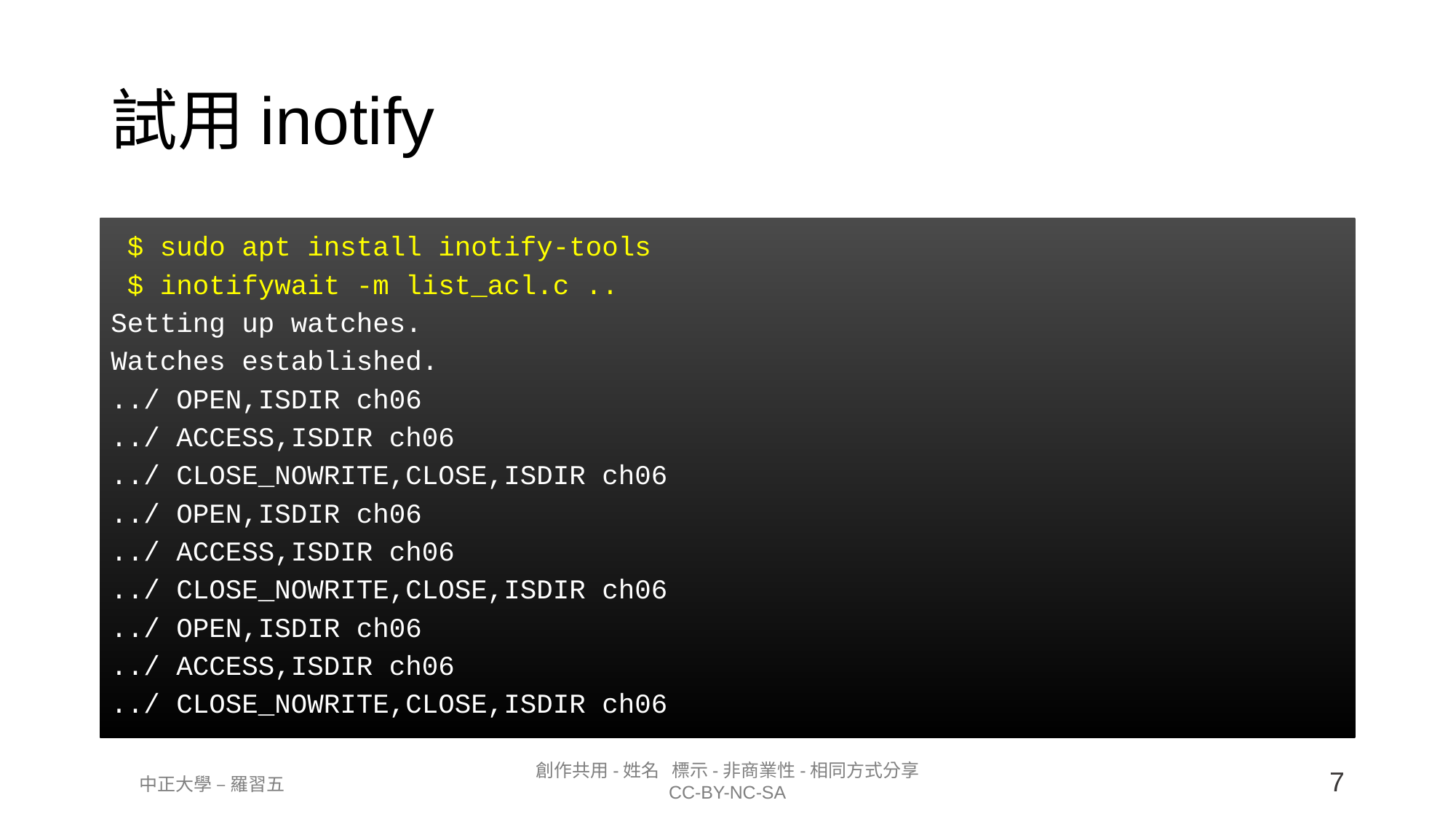

試用inotify
 $ sudo apt install inotify-tools
 $ inotifywait -m list_acl.c ..
Setting up watches.
Watches established.
../ OPEN,ISDIR ch06
../ ACCESS,ISDIR ch06
../ CLOSE_NOWRITE,CLOSE,ISDIR ch06
../ OPEN,ISDIR ch06
../ ACCESS,ISDIR ch06
../ CLOSE_NOWRITE,CLOSE,ISDIR ch06
../ OPEN,ISDIR ch06
../ ACCESS,ISDIR ch06
../ CLOSE_NOWRITE,CLOSE,ISDIR ch06